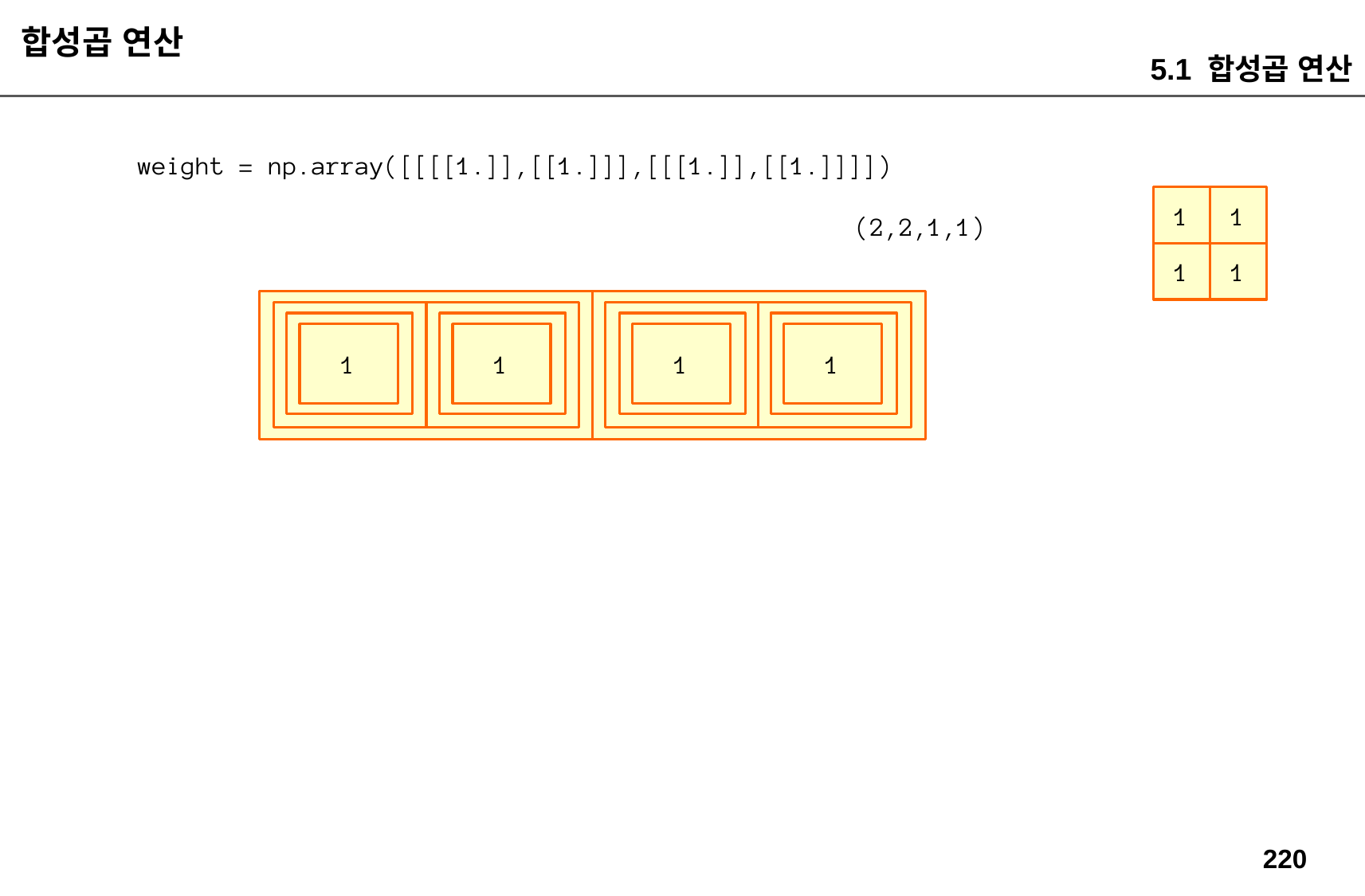

합성곱 연산
5.1 합성곱 연산
weight = np.array([[[[1.]],[[1.]]],[[[1.]],[[1.]]]])
1
1
(2,2,1,1)
1
1

1
1
1
1